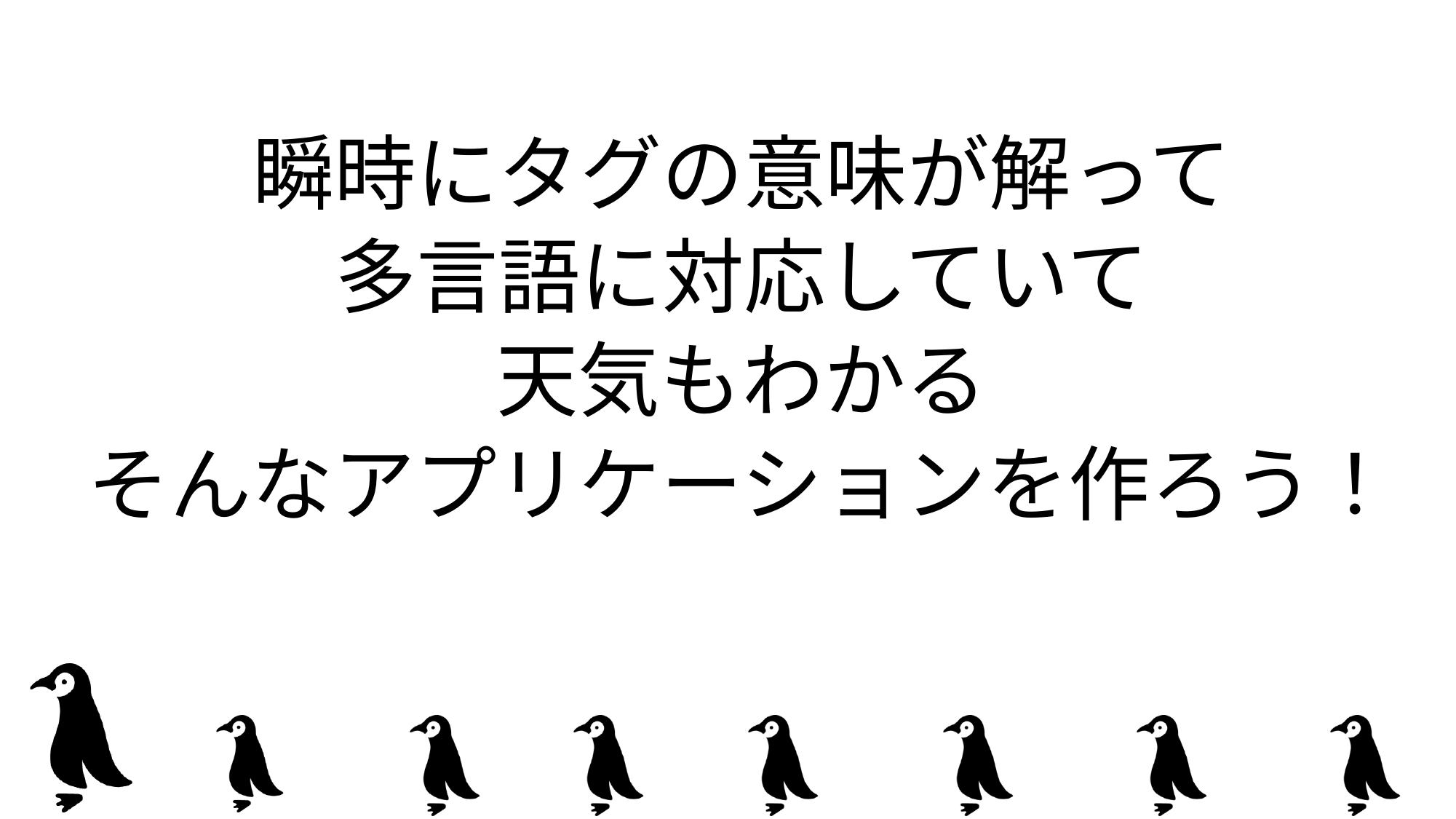

瞬時にタグの意味が解って
多言語に対応していて
天気もわかる
そんなアプリケーションを作ろう！